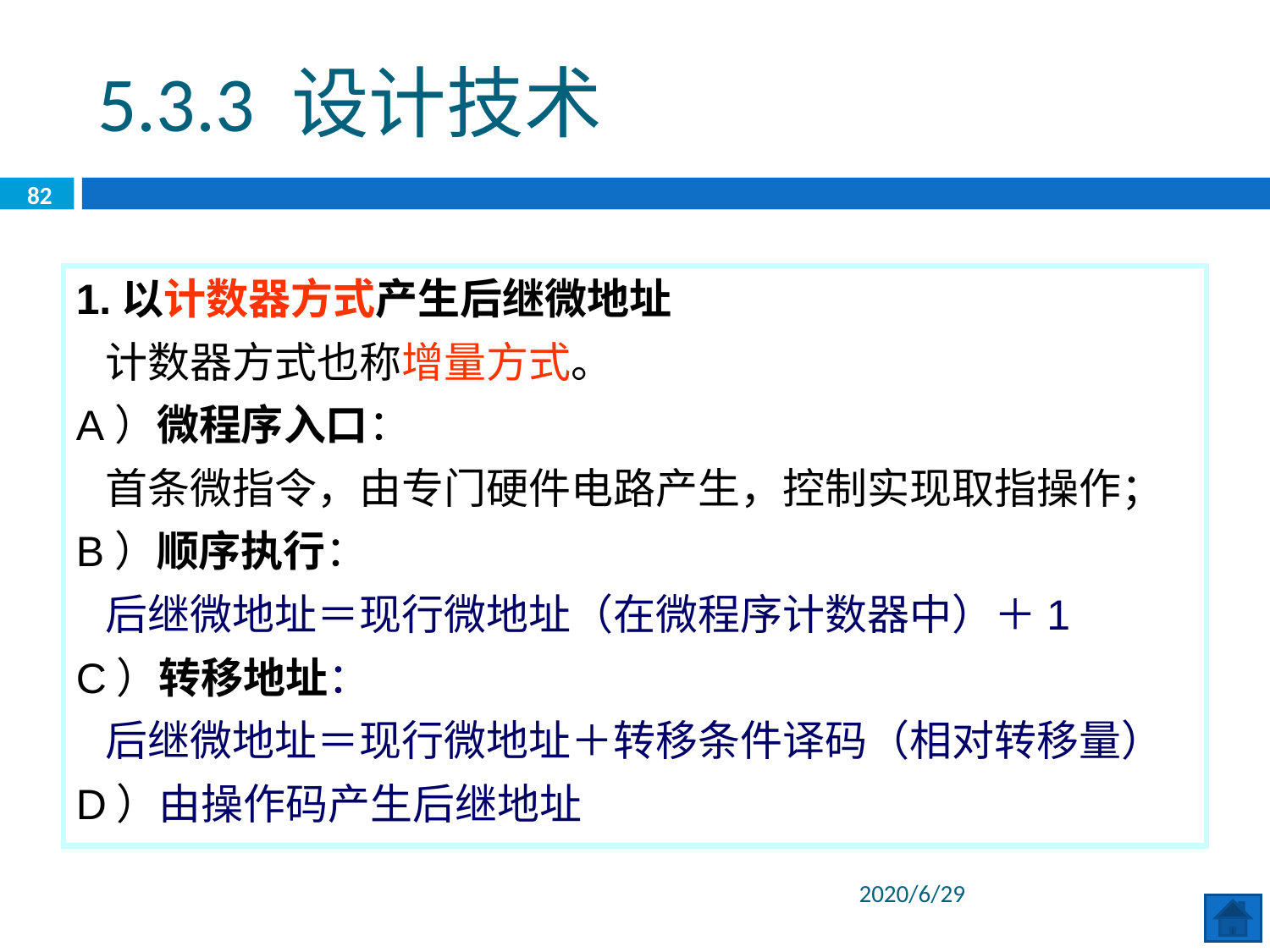

5.3.3 设计技术
82
1.以计数器方式产生后继微地址
  计数器方式也称增量方式。
A）微程序入口：
  首条微指令，由专门硬件电路产生，控制实现取指操作；
B）顺序执行：
  后继微地址＝现行微地址（在微程序计数器中）＋1
C）转移地址：
  后继微地址＝现行微地址＋转移条件译码（相对转移量）
D）由操作码产生后继地址
2020/6/29